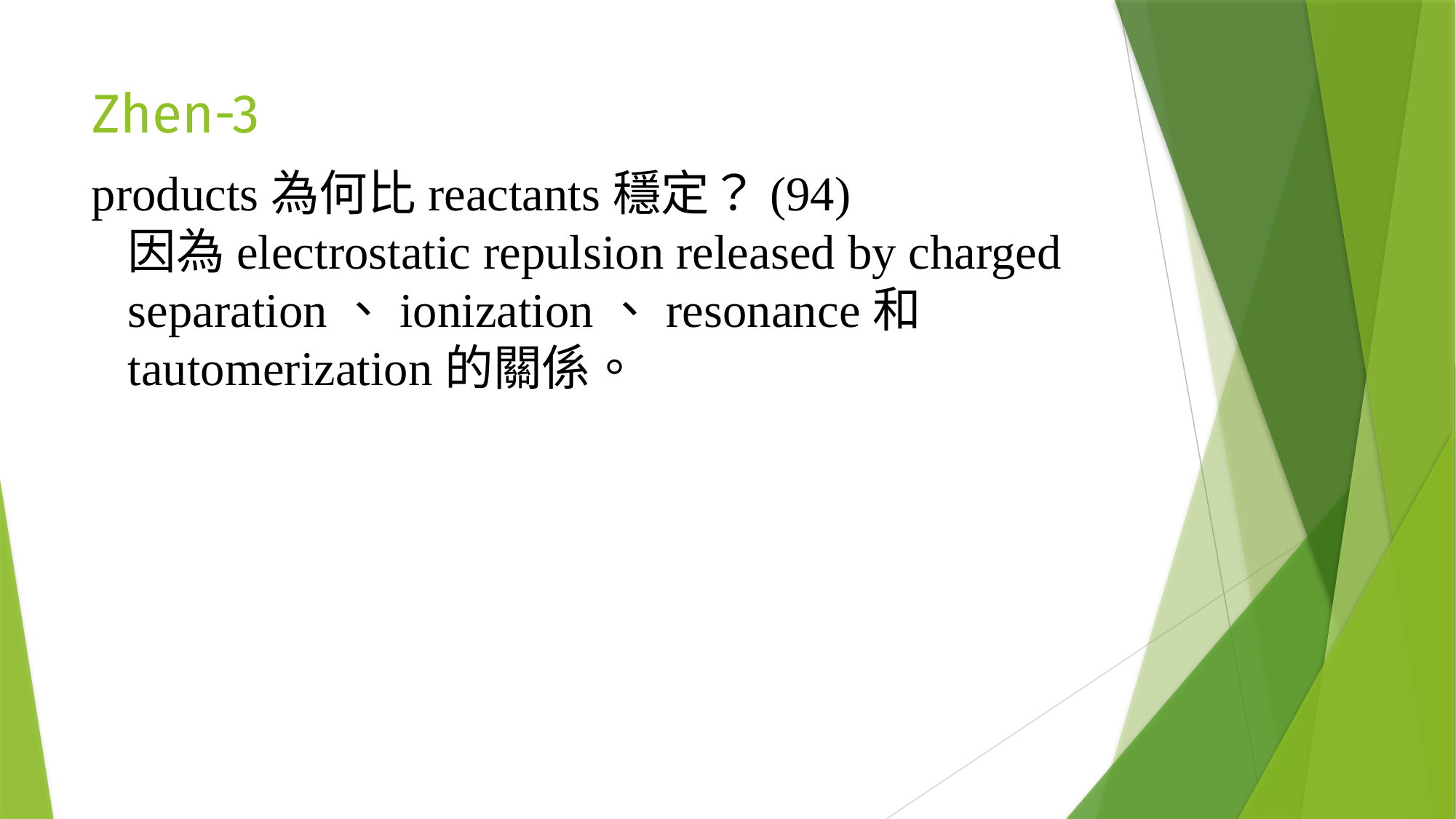

# Zhen-3
products為何比reactants穩定？(94)
因為electrostatic repulsion released by charged separation、ionization、resonance和tautomerization的關係。